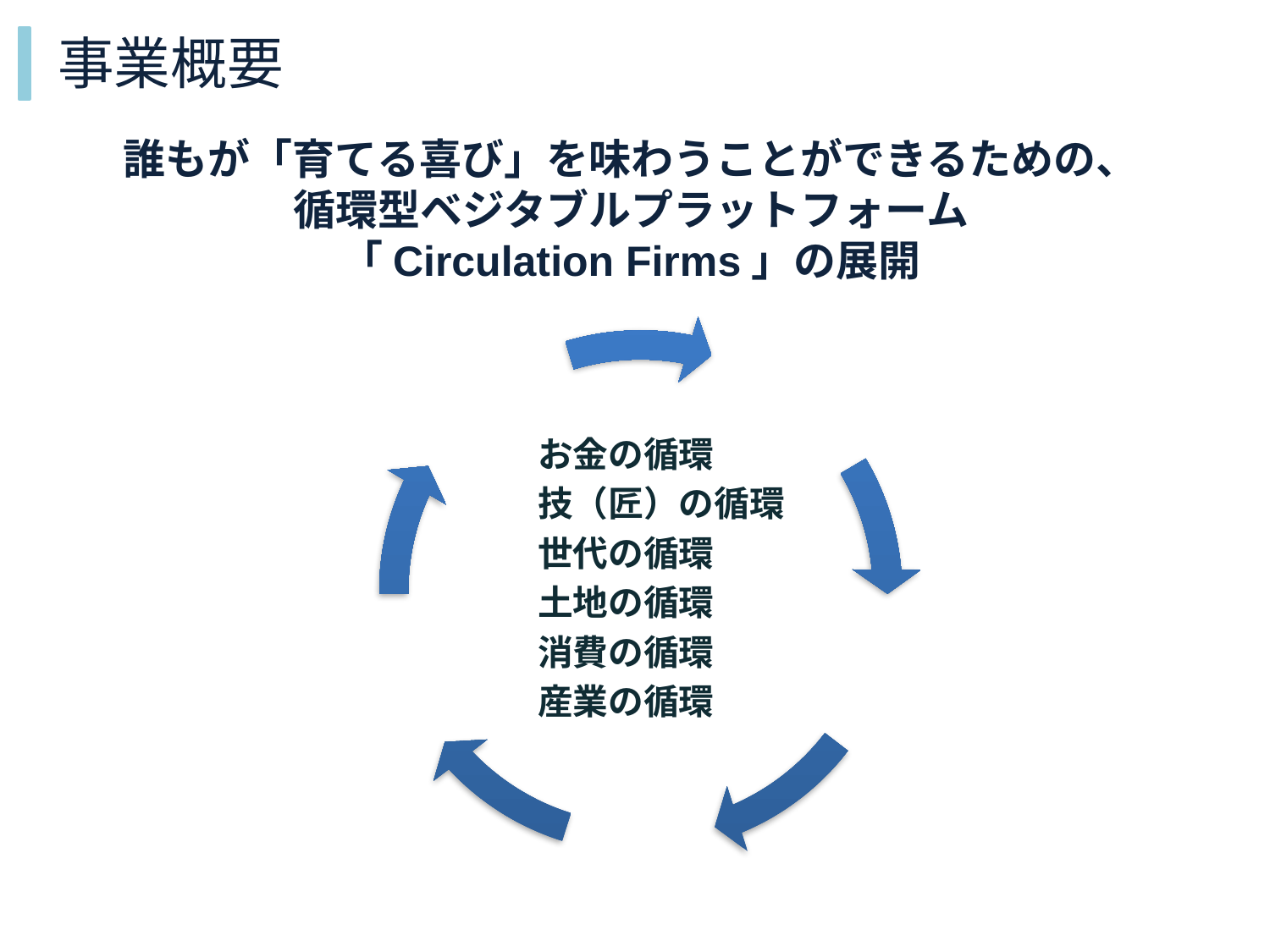

# 事業概要
誰もが「育てる喜び」を味わうことができるための、
循環型ベジタブルプラットフォーム
「Circulation Firms」の展開

お金の循環
技（匠）の循環
世代の循環
土地の循環
消費の循環
産業の循環